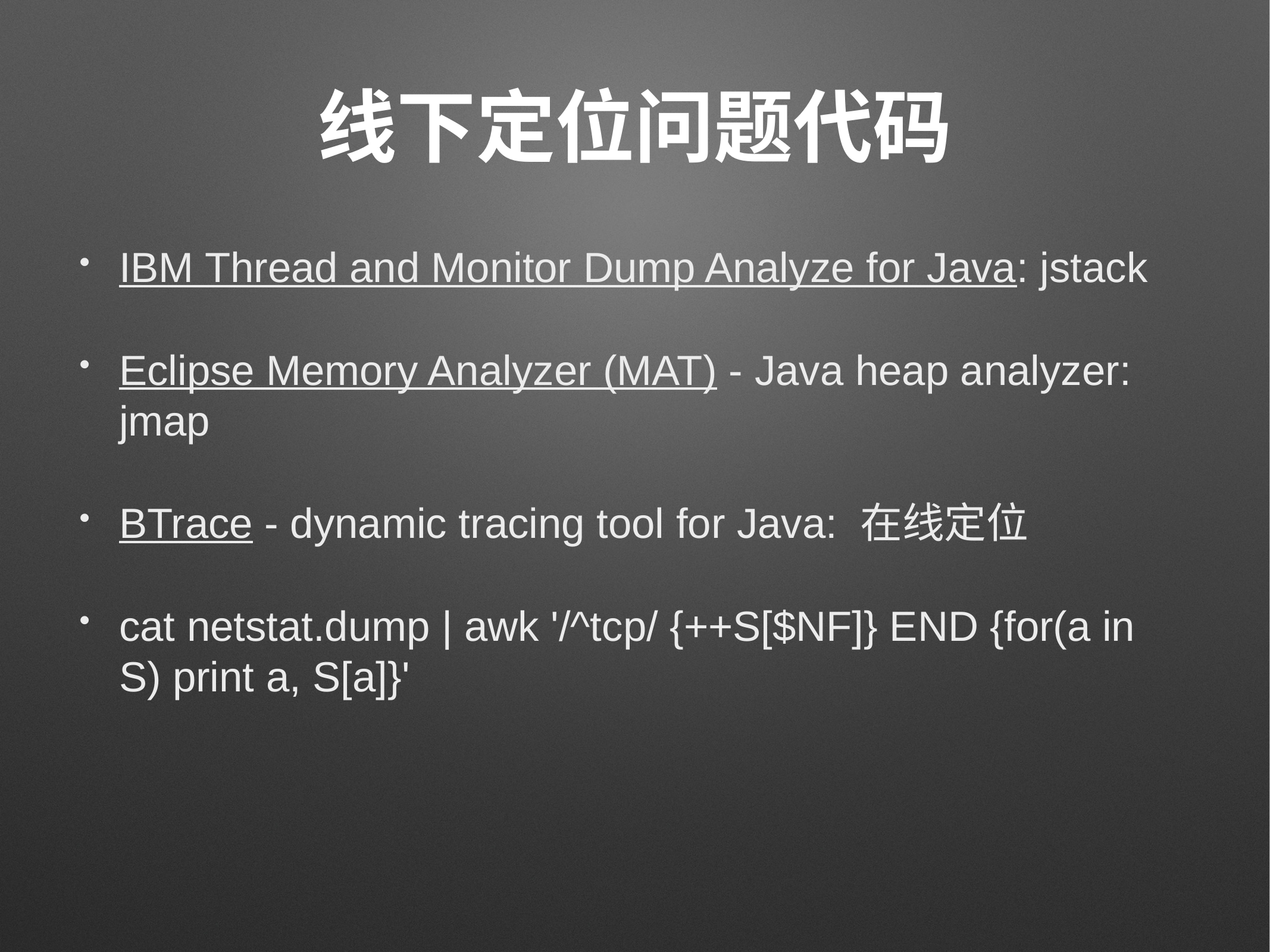

# 线下定位问题代码
IBM Thread and Monitor Dump Analyze for Java: jstack
Eclipse Memory Analyzer (MAT) - Java heap analyzer: jmap
BTrace - dynamic tracing tool for Java: 在线定位
cat netstat.dump | awk '/^tcp/ {++S[$NF]} END {for(a in S) print a, S[a]}'